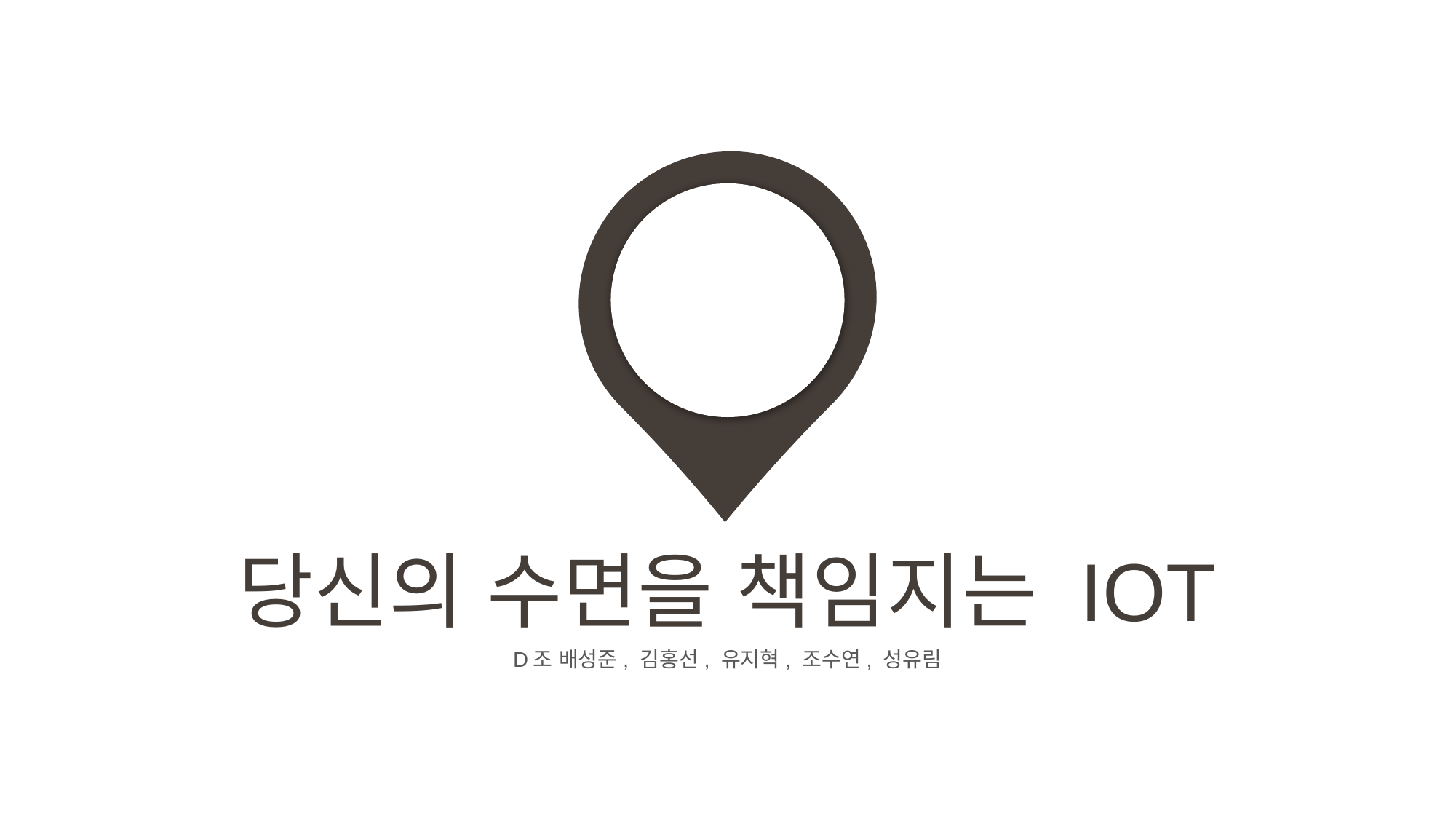

당신의 수면을 책임지는 IOT
D조 배성준, 김홍선, 유지혁, 조수연, 성유림